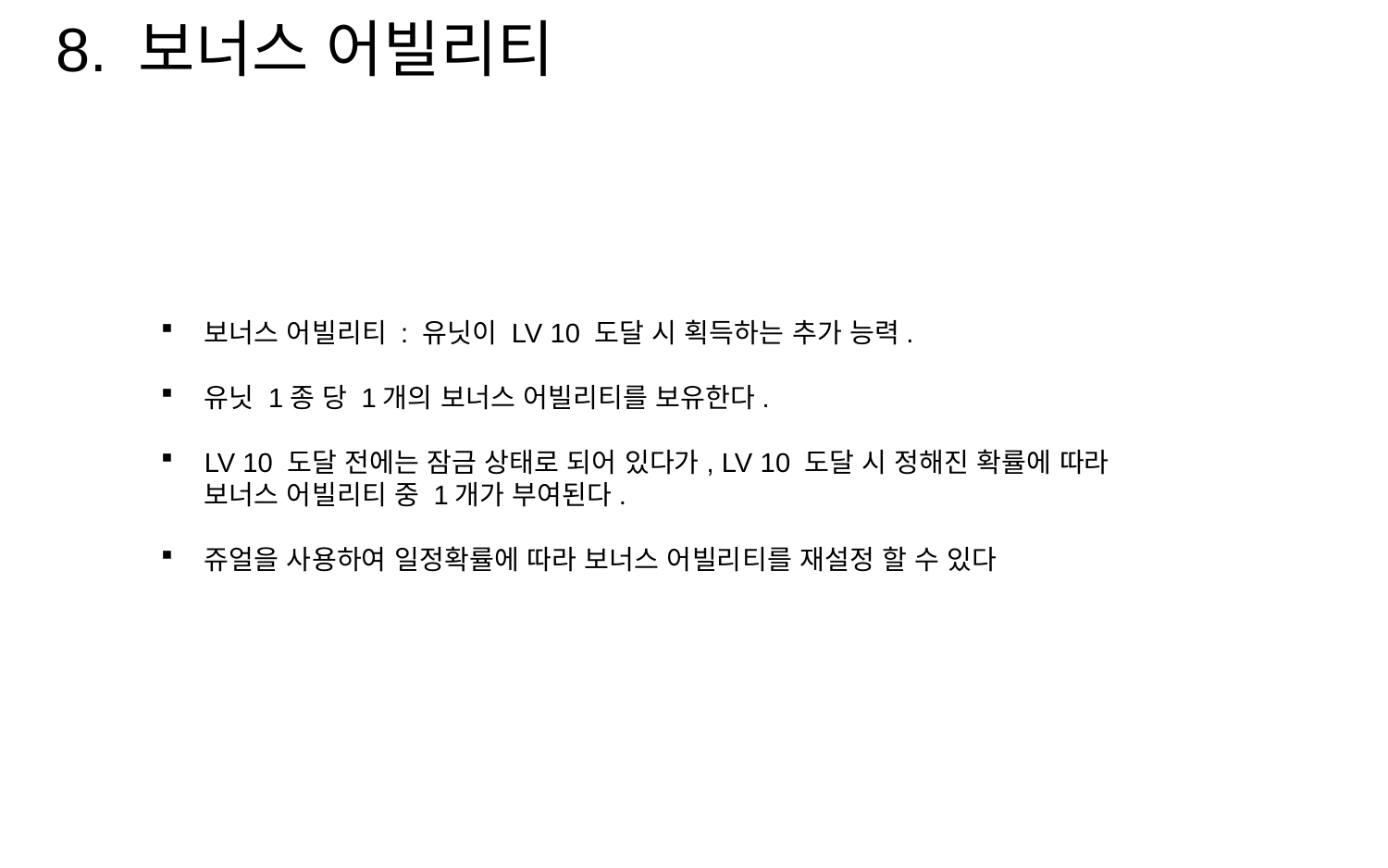

8. 보너스 어빌리티
보너스 어빌리티 : 유닛이 LV 10 도달 시 획득하는 추가 능력.

유닛 1종 당 1개의 보너스 어빌리티를 보유한다.

LV 10 도달 전에는 잠금 상태로 되어 있다가, LV 10 도달 시 정해진 확률에 따라
보너스 어빌리티 중 1개가 부여된다.

쥬얼을 사용하여 일정확률에 따라 보너스 어빌리티를 재설정 할 수 있다